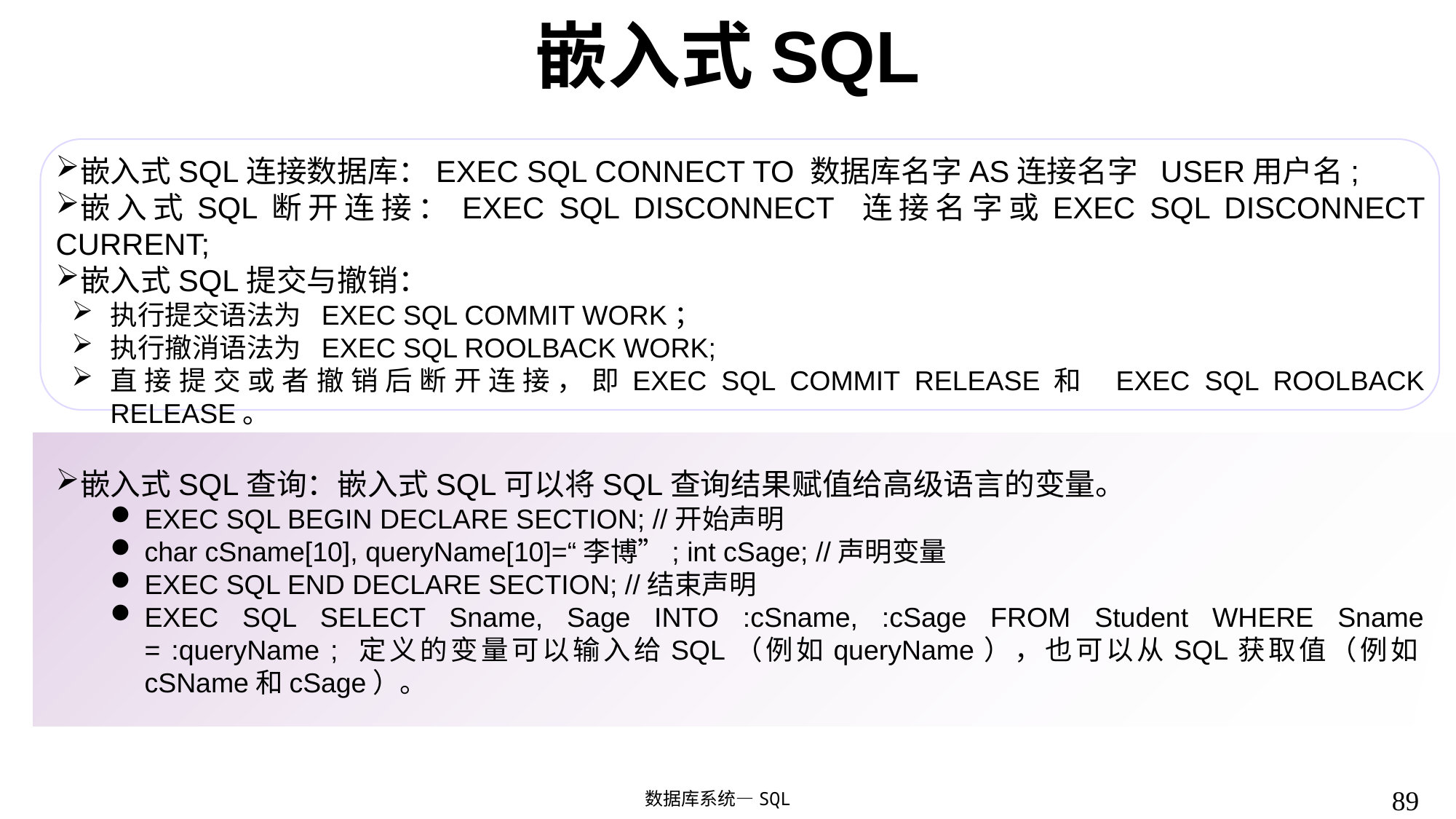

# 嵌入式SQL

嵌入式SQL连接数据库：EXEC SQL CONNECT TO 数据库名字AS连接名字 USER用户名;
嵌入式SQL断开连接：EXEC SQL DISCONNECT 连接名字或EXEC SQL DISCONNECT CURRENT;
嵌入式SQL提交与撤销：
执行提交语法为 EXEC SQL COMMIT WORK；
执行撤消语法为 EXEC SQL ROOLBACK WORK;
直接提交或者撤销后断开连接，即EXEC SQL COMMIT RELEASE和 EXEC SQL ROOLBACK RELEASE。

嵌入式SQL查询：嵌入式SQL可以将SQL查询结果赋值给高级语言的变量。
EXEC SQL BEGIN DECLARE SECTION; //开始声明
char cSname[10], queryName[10]=“李博”; int cSage; //声明变量
EXEC SQL END DECLARE SECTION; //结束声明
EXEC SQL SELECT Sname, Sage INTO :cSname, :cSage FROM Student WHERE Sname = :queryName ; 定义的变量可以输入给SQL（例如queryName），也可以从SQL获取值（例如cSName和cSage）。

89
数据库系统—SQL